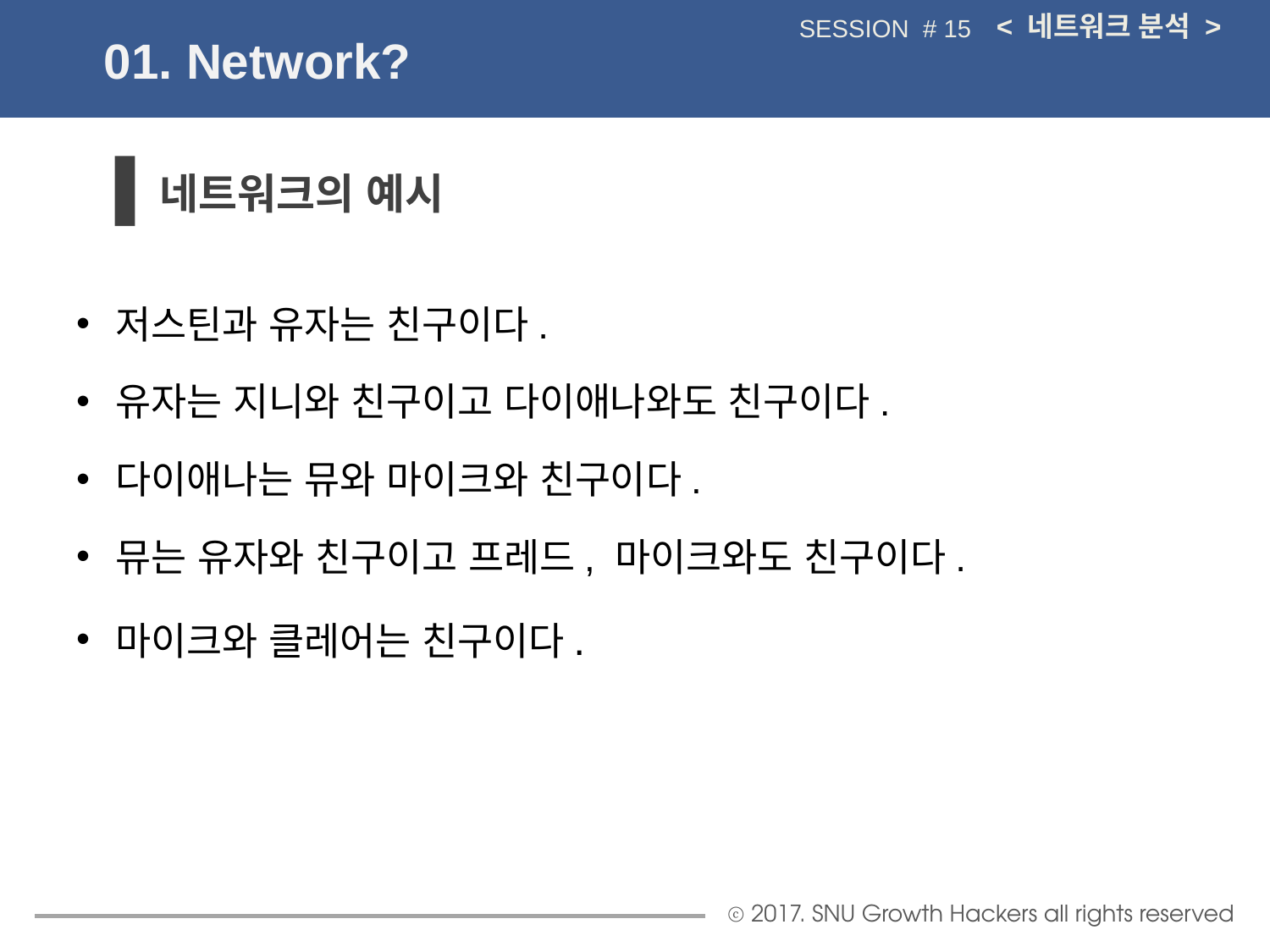

< 네트워크 분석 >
SESSION  # 15
01. Network?

네트워크의 예시
저스틴과 유자는 친구이다.
유자는 지니와 친구이고 다이애나와도 친구이다.
다이애나는 뮤와 마이크와 친구이다.
뮤는 유자와 친구이고 프레드, 마이크와도 친구이다.
마이크와 클레어는 친구이다.

ⓒ 2017. SNU Growth Hackers all rights reserved